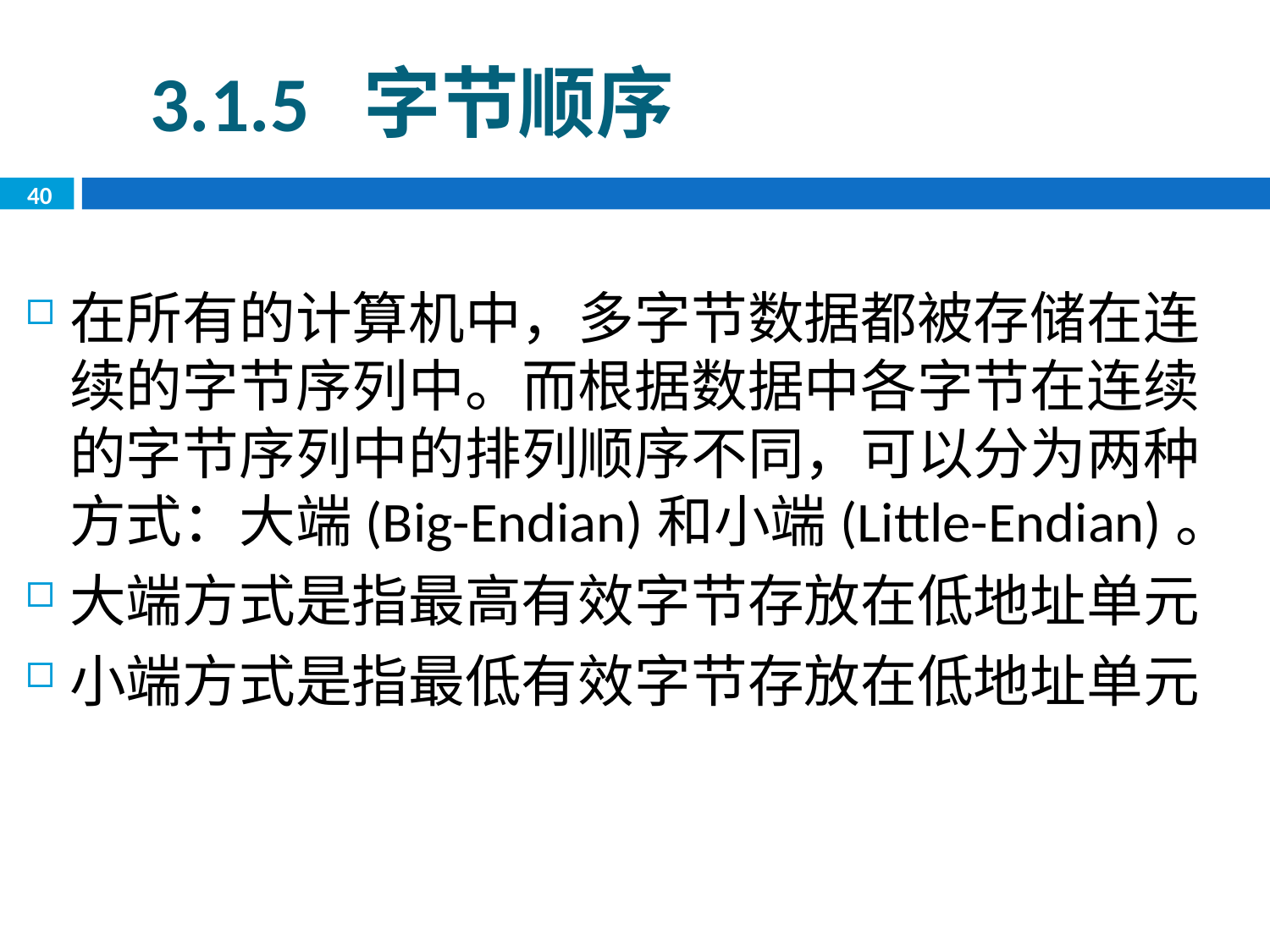

3.1.5  字节顺序
40
在所有的计算机中，多字节数据都被存储在连续的字节序列中。而根据数据中各字节在连续的字节序列中的排列顺序不同，可以分为两种方式：大端(Big-Endian)和小端(Little-Endian)。
大端方式是指最高有效字节存放在低地址单元
小端方式是指最低有效字节存放在低地址单元